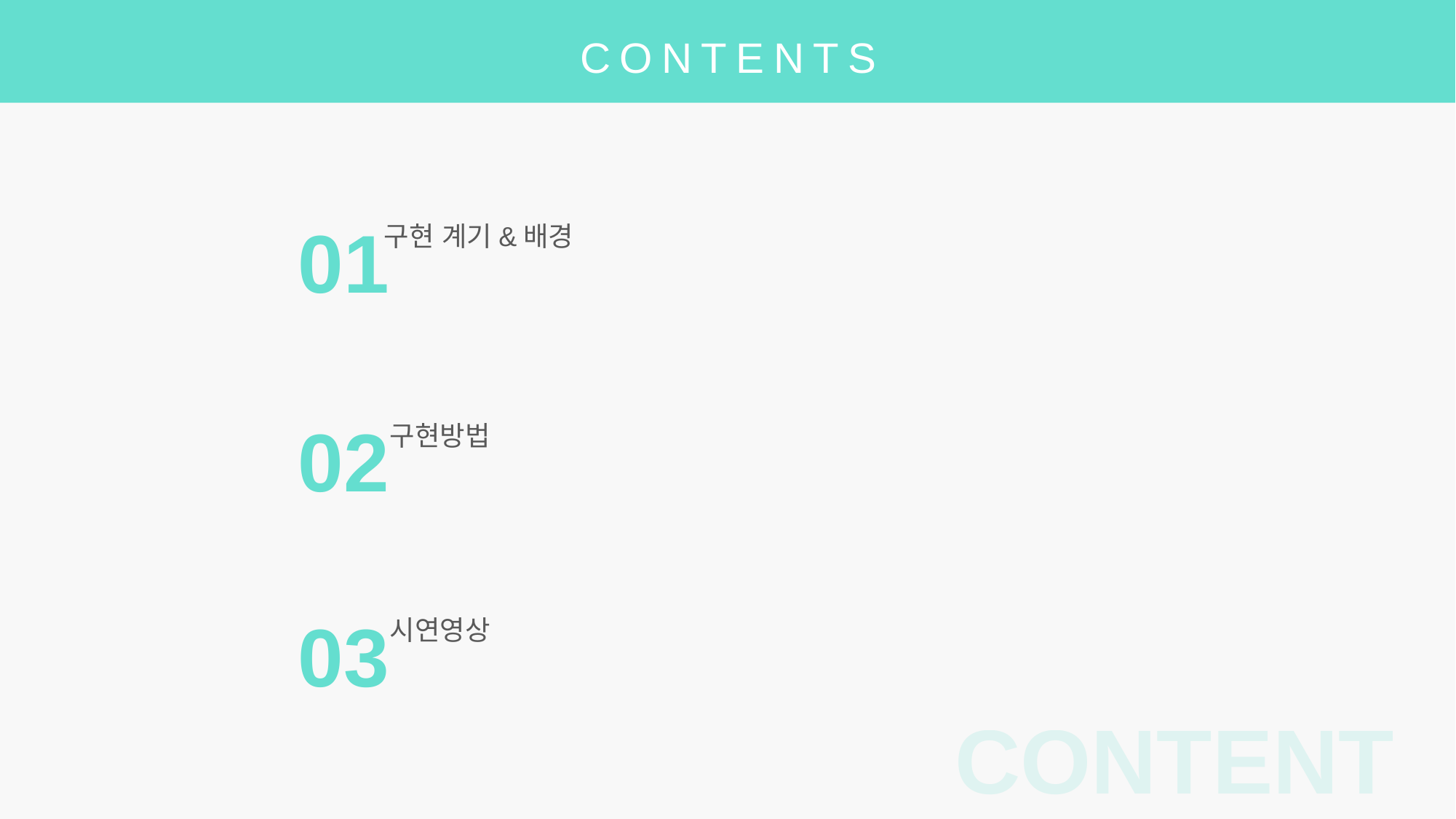

CONTENTS
01
구현 계기&배경
02
구현방법
03
시연영상
CONTENTS